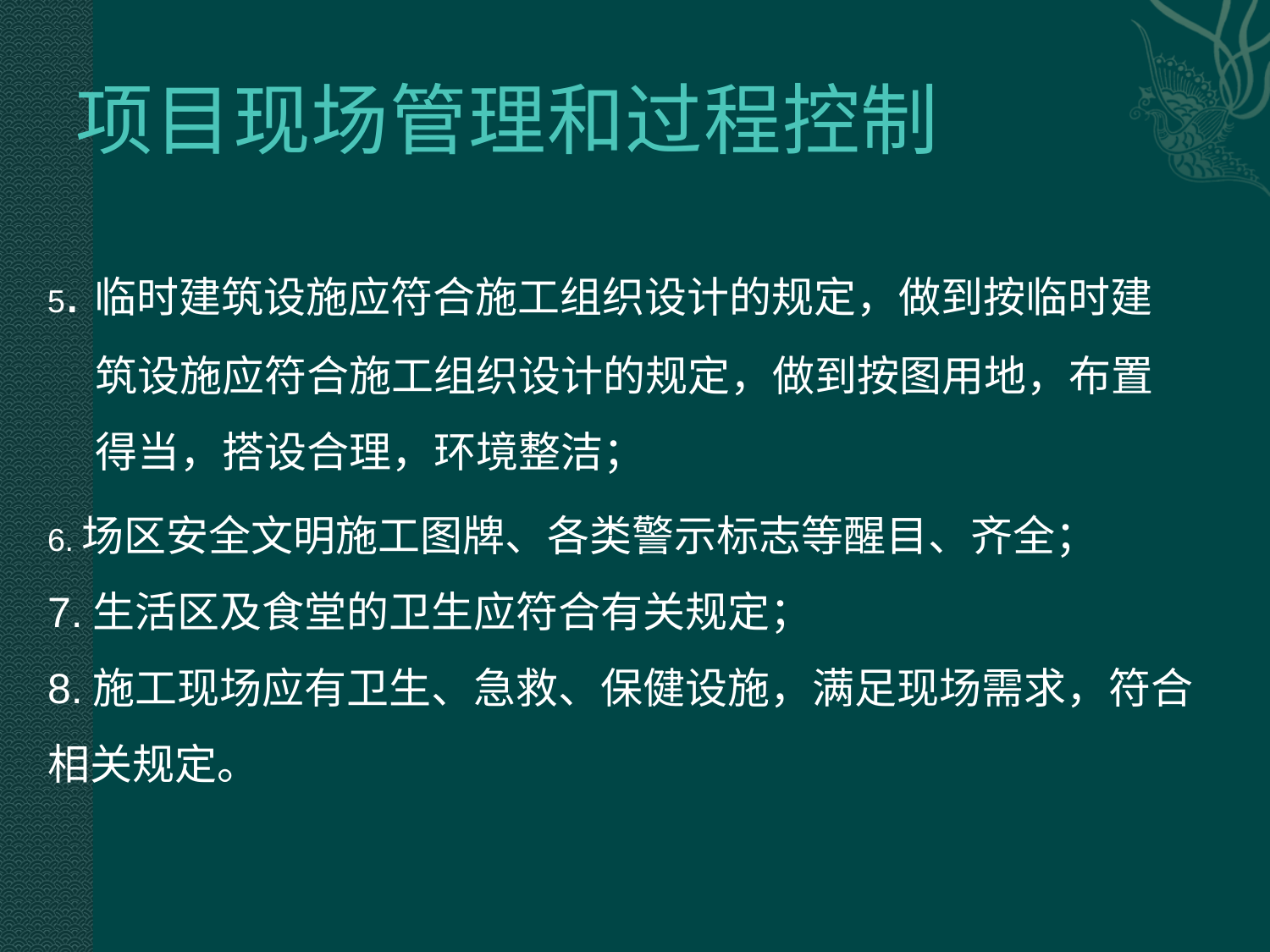

# 项目现场管理和过程控制

6.场区安全文明施工图牌、各类警示标志等醒目、齐全；
7.生活区及食堂的卫生应符合有关规定；
8.施工现场应有卫生、急救、保健设施，满足现场需求，符合相关规定。

5.临时建筑设施应符合施工组织设计的规定，做到按临时建筑设施应符合施工组织设计的规定，做到按图用地，布置得当，搭设合理，环境整洁；